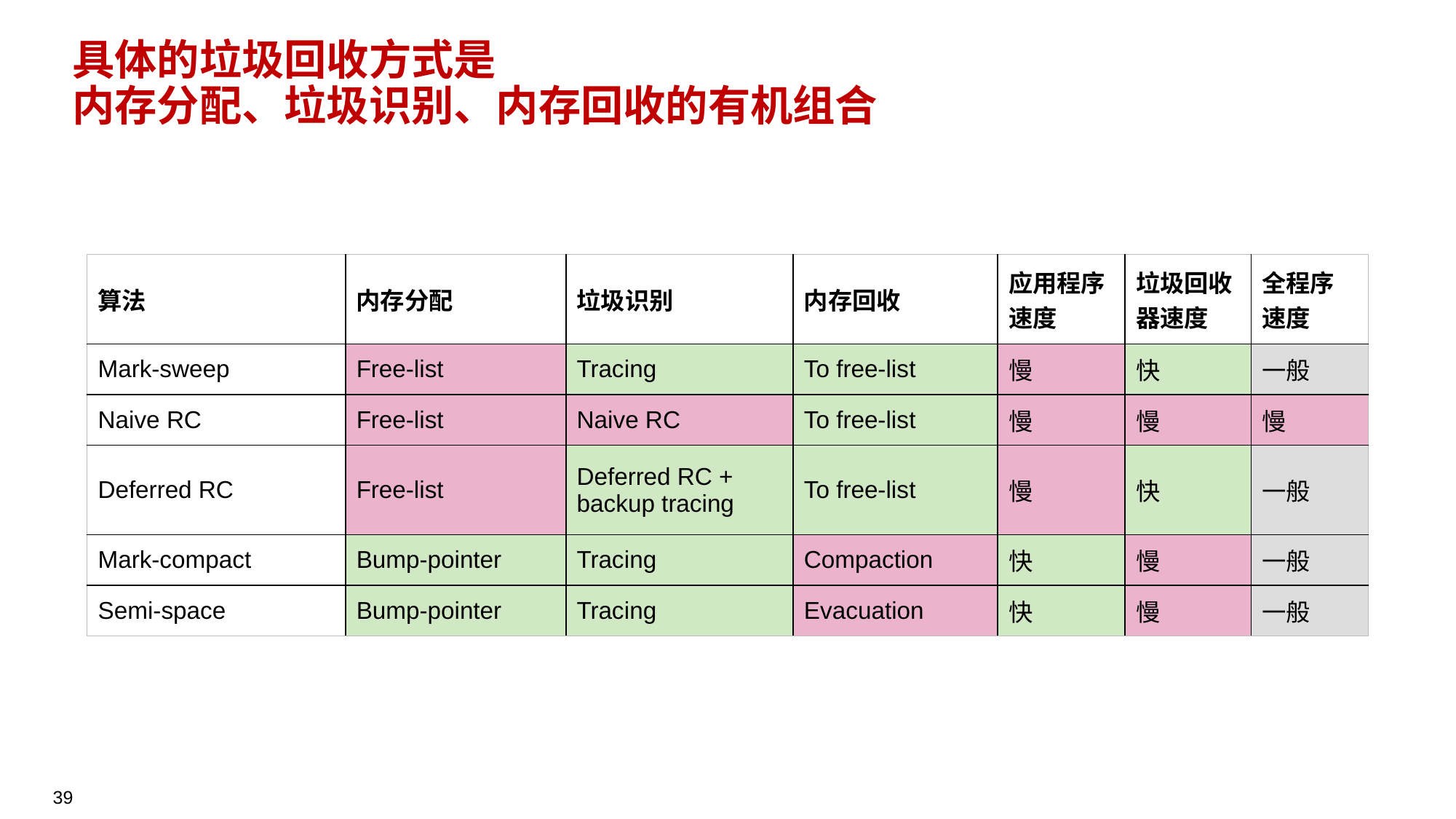

# 具体的垃圾回收方式是 内存分配、垃圾识别、内存回收的有机组合
| 算法 | 内存分配 | 垃圾识别 | 内存回收 | 应用程序速度 | 垃圾回收器速度 | 全程序速度 |
| --- | --- | --- | --- | --- | --- | --- |
| Mark-sweep | Free-list | Tracing | To free-list | 慢 | 快 | 一般 |
| Naive RC | Free-list | Naive RC | To free-list | 慢 | 慢 | 慢 |
| Deferred RC | Free-list | Deferred RC + backup tracing | To free-list | 慢 | 快 | 一般 |
| Mark-compact | Bump-pointer | Tracing | Compaction | 快 | 慢 | 一般 |
| Semi-space | Bump-pointer | Tracing | Evacuation | 快 | 慢 | 一般 |